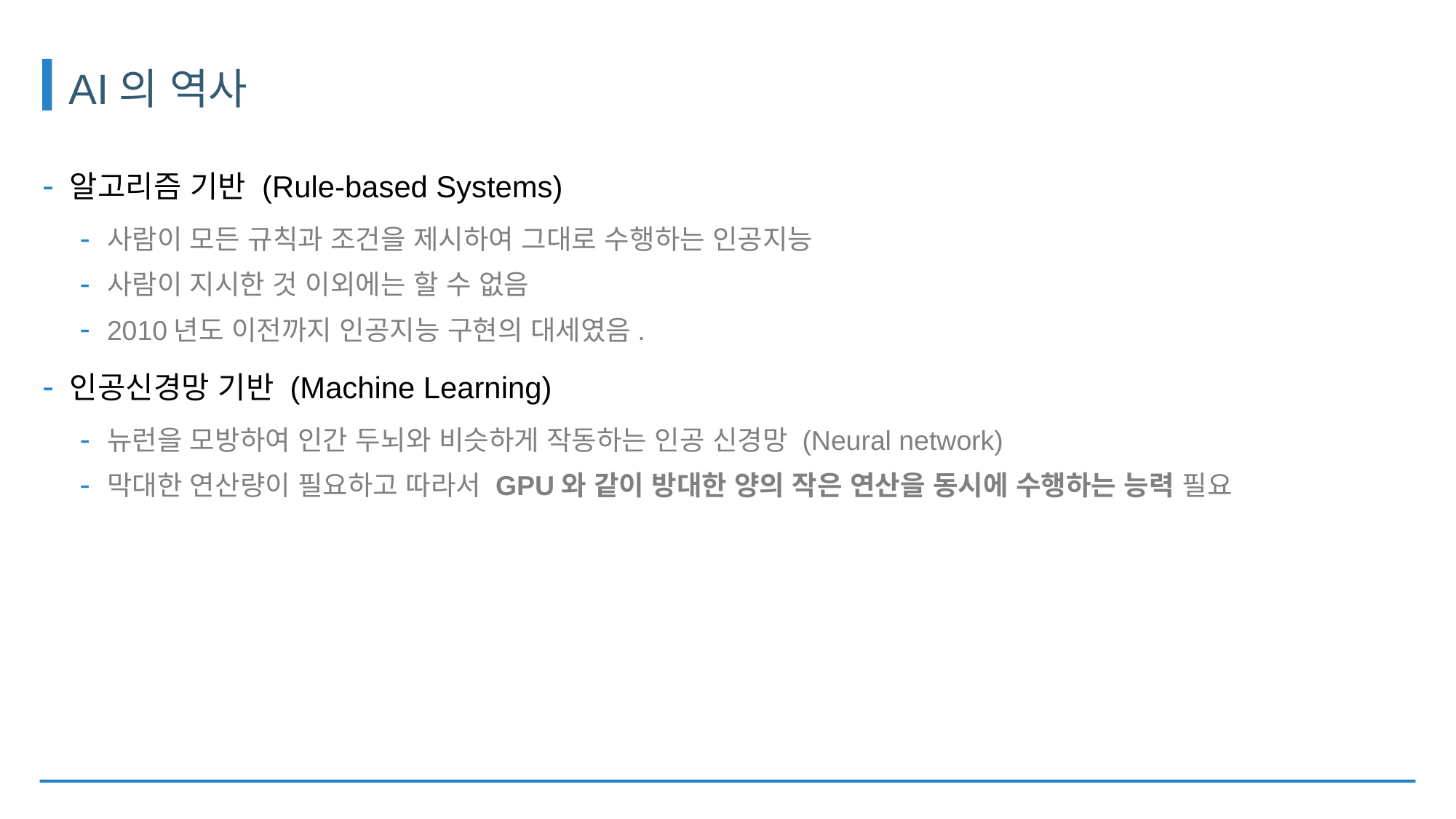

# AI의 역사
알고리즘 기반 (Rule-based Systems)
사람이 모든 규칙과 조건을 제시하여 그대로 수행하는 인공지능
사람이 지시한 것 이외에는 할 수 없음
2010년도 이전까지 인공지능 구현의 대세였음.
인공신경망 기반 (Machine Learning)
뉴런을 모방하여 인간 두뇌와 비슷하게 작동하는 인공 신경망 (Neural network)
막대한 연산량이 필요하고 따라서 GPU와 같이 방대한 양의 작은 연산을 동시에 수행하는 능력 필요